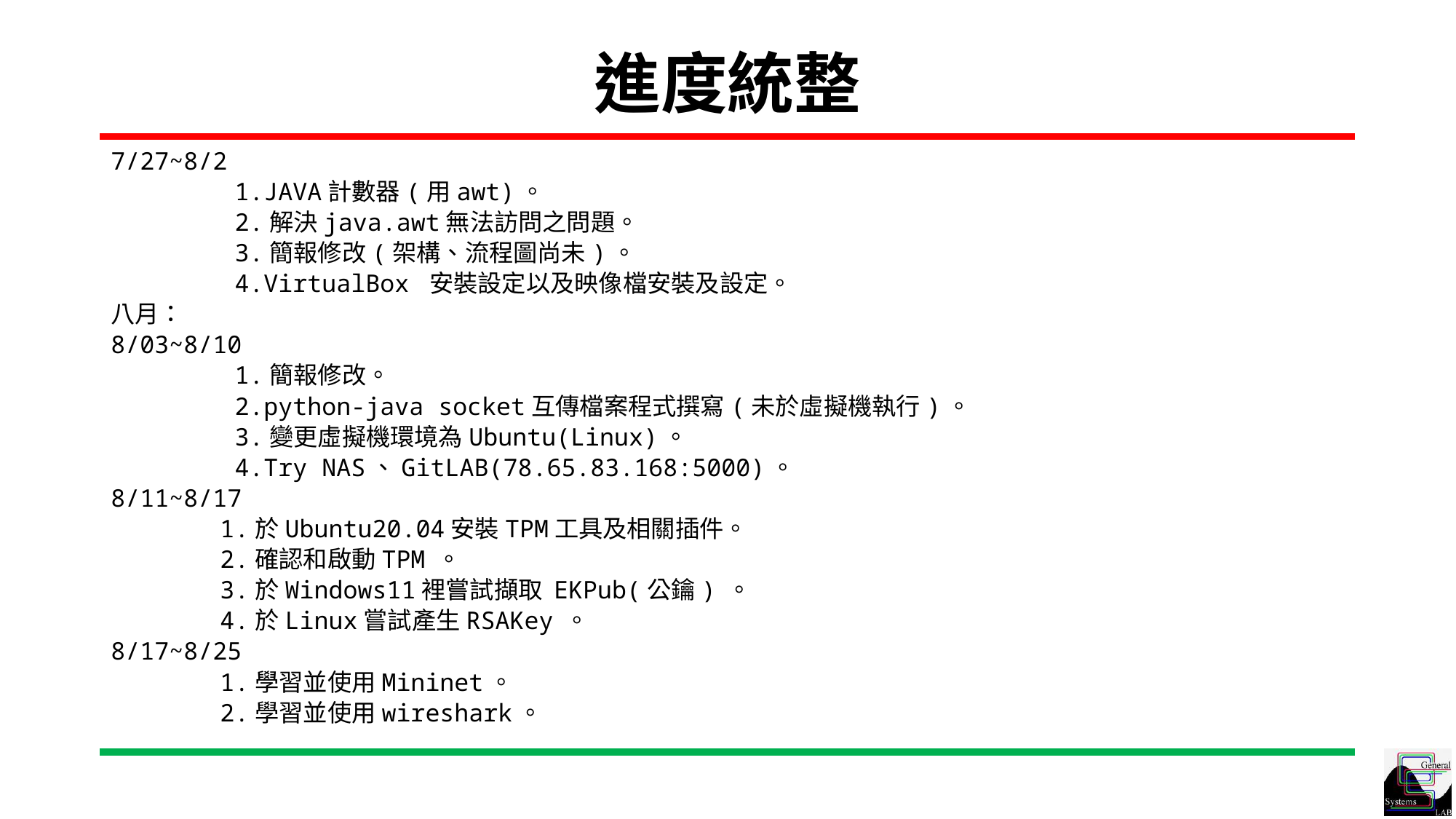

# 進度統整
7/27~8/2
	 1.JAVA計數器(用awt)。
	 2.解決java.awt無法訪問之問題。
	 3.簡報修改(架構、流程圖尚未)。
	 4.VirtualBox 安裝設定以及映像檔安裝及設定。
八月：
8/03~8/10
	 1.簡報修改。
	 2.python-java socket互傳檔案程式撰寫(未於虛擬機執行)。
	 3.變更虛擬機環境為Ubuntu(Linux)。
	 4.Try NAS、GitLAB(78.65.83.168:5000)。
8/11~8/17
	1.於Ubuntu20.04安裝TPM工具及相關插件。
	2.確認和啟動TPM 。
	3.於Windows11裡嘗試擷取 EKPub(公鑰) 。
	4.於Linux嘗試產生RSAKey 。
8/17~8/25
	1.學習並使用Mininet。
	2.學習並使用wireshark。